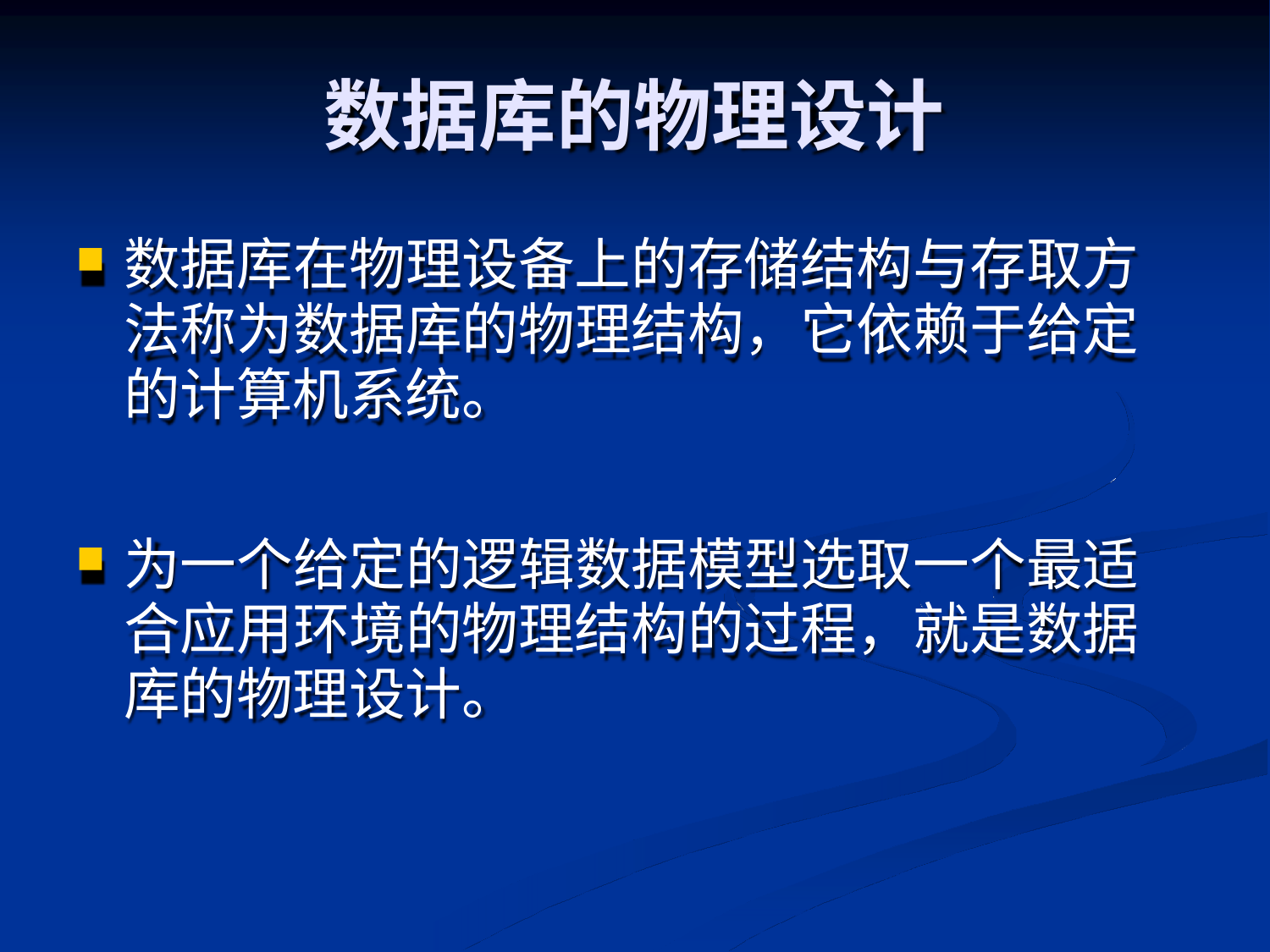

# 数据库的物理设计

数据库在物理设备上的存储结构与存取方 法称为数据库的物理结构，它依赖于给定 的计算机系统。

为一个给定的逻辑数据模型选取一个最适 合应用环境的物理结构的过程，就是数据 库的物理设计。